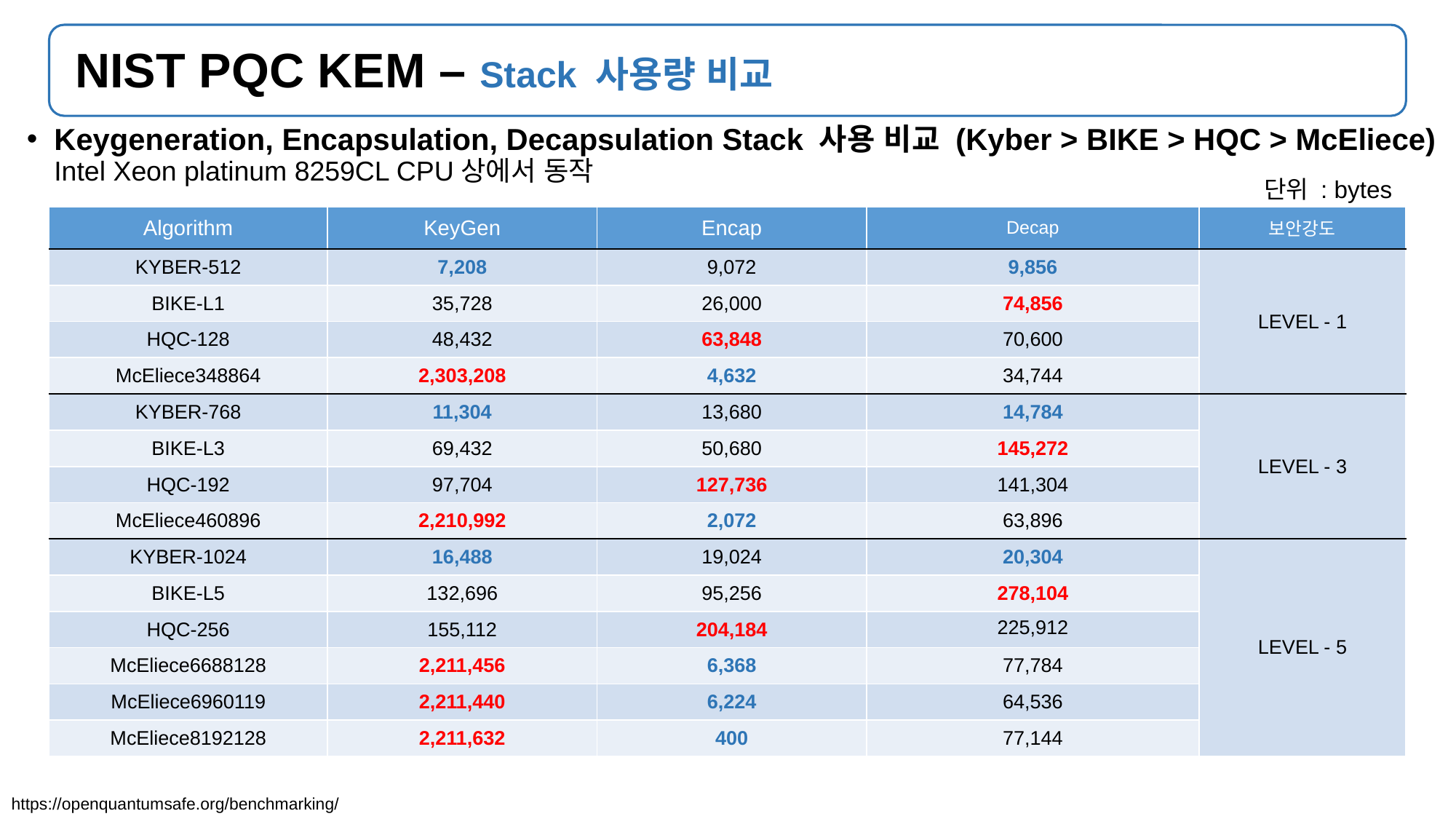

# NIST PQC KEM – Stack 사용량 비교
Keygeneration, Encapsulation, Decapsulation Stack 사용 비교 (Kyber > BIKE > HQC > McEliece)
Intel Xeon platinum 8259CL CPU상에서 동작
단위 : bytes
| Algorithm | KeyGen | Encap | Decap | 보안강도 |
| --- | --- | --- | --- | --- |
| KYBER-512 | 7,208 | 9,072 | 9,856 | LEVEL - 1 |
| BIKE-L1 | 35,728 | 26,000 | 74,856 |  |
| HQC-128 | 48,432 | 63,848 | 70,600 |  |
| McEliece348864 | 2,303,208 | 4,632 | 34,744 |  |
| KYBER-768 | 11,304 | 13,680 | 14,784 | LEVEL - 3 |
| BIKE-L3 | 69,432 | 50,680 | 145,272 |  |
| HQC-192 | 97,704 | 127,736 | 141,304 |  |
| McEliece460896 | 2,210,992 | 2,072 | 63,896 |  |
| KYBER-1024 | 16,488 | 19,024 | 20,304 | LEVEL - 5 |
| BIKE-L5 | 132,696 | 95,256 | 278,104 |  |
| HQC-256 | 155,112 | 204,184 | 225,912 |  |
| McEliece6688128 | 2,211,456 | 6,368 | 77,784 |  |
| McEliece6960119 | 2,211,440 | 6,224 | 64,536 |  |
| McEliece8192128 | 2,211,632 | 400 | 77,144 |  |
https://openquantumsafe.org/benchmarking/